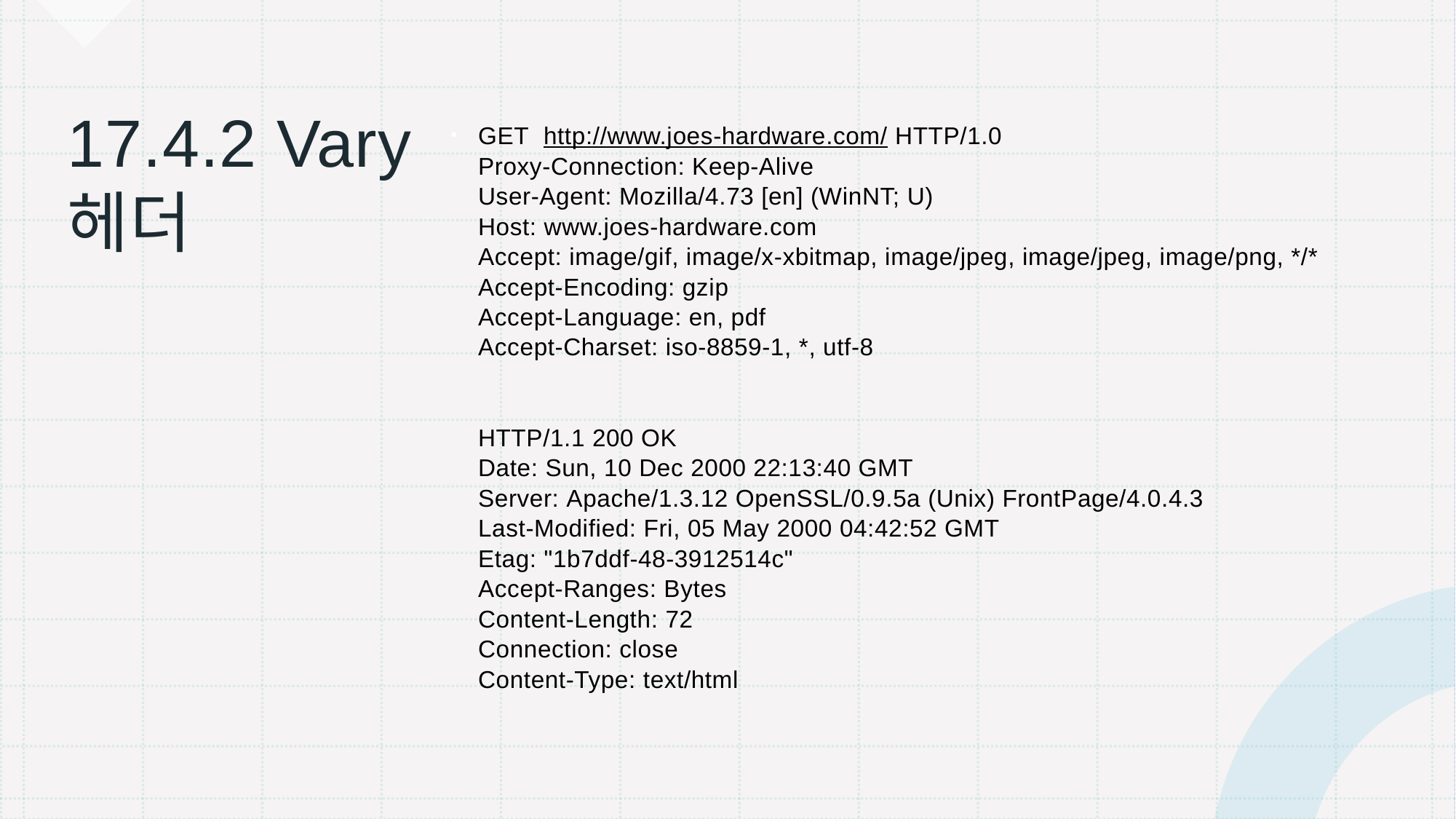

GET  http://www.joes-hardware.com/ HTTP/1.0 
Proxy-Connection: Keep-Alive 
User-Agent: Mozilla/4.73 [en] (WinNT; U) 
Host: www.joes-hardware.com 
Accept: image/gif, image/x-xbitmap, image/jpeg, image/jpeg, image/png, */* 
Accept-Encoding: gzip 
Accept-Language: en, pdf  
Accept-Charset: iso-8859-1, *, utf-8 
HTTP/1.1 200 OK  
Date: Sun, 10 Dec 2000 22:13:40 GMT 
Server: Apache/1.3.12 OpenSSL/0.9.5a (Unix) FrontPage/4.0.4.3 
Last-Modified: Fri, 05 May 2000 04:42:52 GMT 
Etag: "1b7ddf-48-3912514c" 
Accept-Ranges: Bytes 
Content-Length: 72 
Connection: close  
Content-Type: text/html
# 17.4.2 Vary 헤더